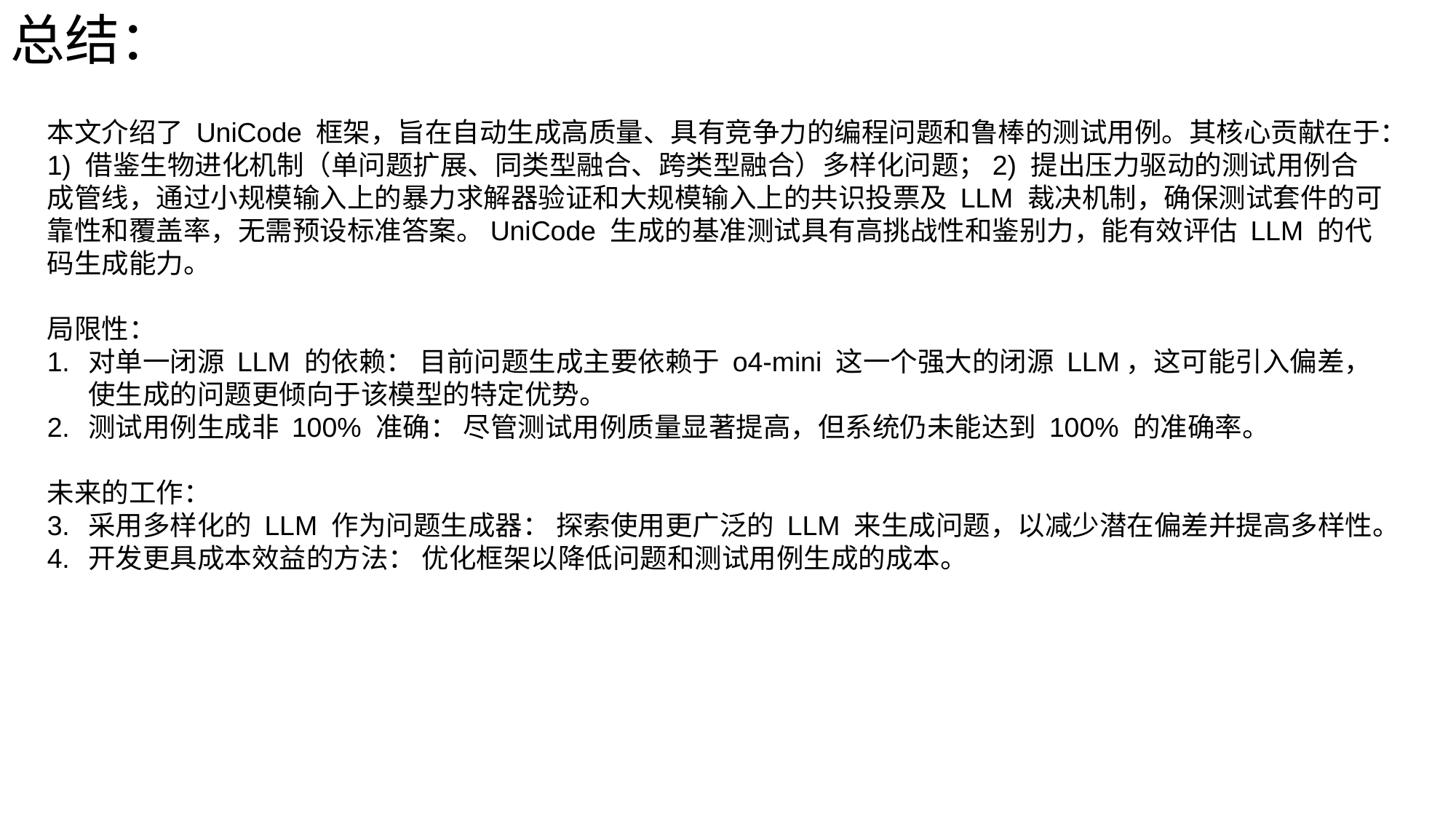

总结：
本文介绍了 UniCode 框架，旨在自动生成高质量、具有竞争力的编程问题和鲁棒的测试用例。其核心贡献在于：1) 借鉴生物进化机制（单问题扩展、同类型融合、跨类型融合）多样化问题；2) 提出压力驱动的测试用例合成管线，通过小规模输入上的暴力求解器验证和大规模输入上的共识投票及 LLM 裁决机制，确保测试套件的可靠性和覆盖率，无需预设标准答案。UniCode 生成的基准测试具有高挑战性和鉴别力，能有效评估 LLM 的代码生成能力。

局限性：
对单一闭源 LLM 的依赖： 目前问题生成主要依赖于 o4-mini 这一个强大的闭源 LLM，这可能引入偏差，使生成的问题更倾向于该模型的特定优势。
测试用例生成非 100% 准确： 尽管测试用例质量显著提高，但系统仍未能达到 100% 的准确率。

未来的工作：
采用多样化的 LLM 作为问题生成器： 探索使用更广泛的 LLM 来生成问题，以减少潜在偏差并提高多样性。
开发更具成本效益的方法： 优化框架以降低问题和测试用例生成的成本。